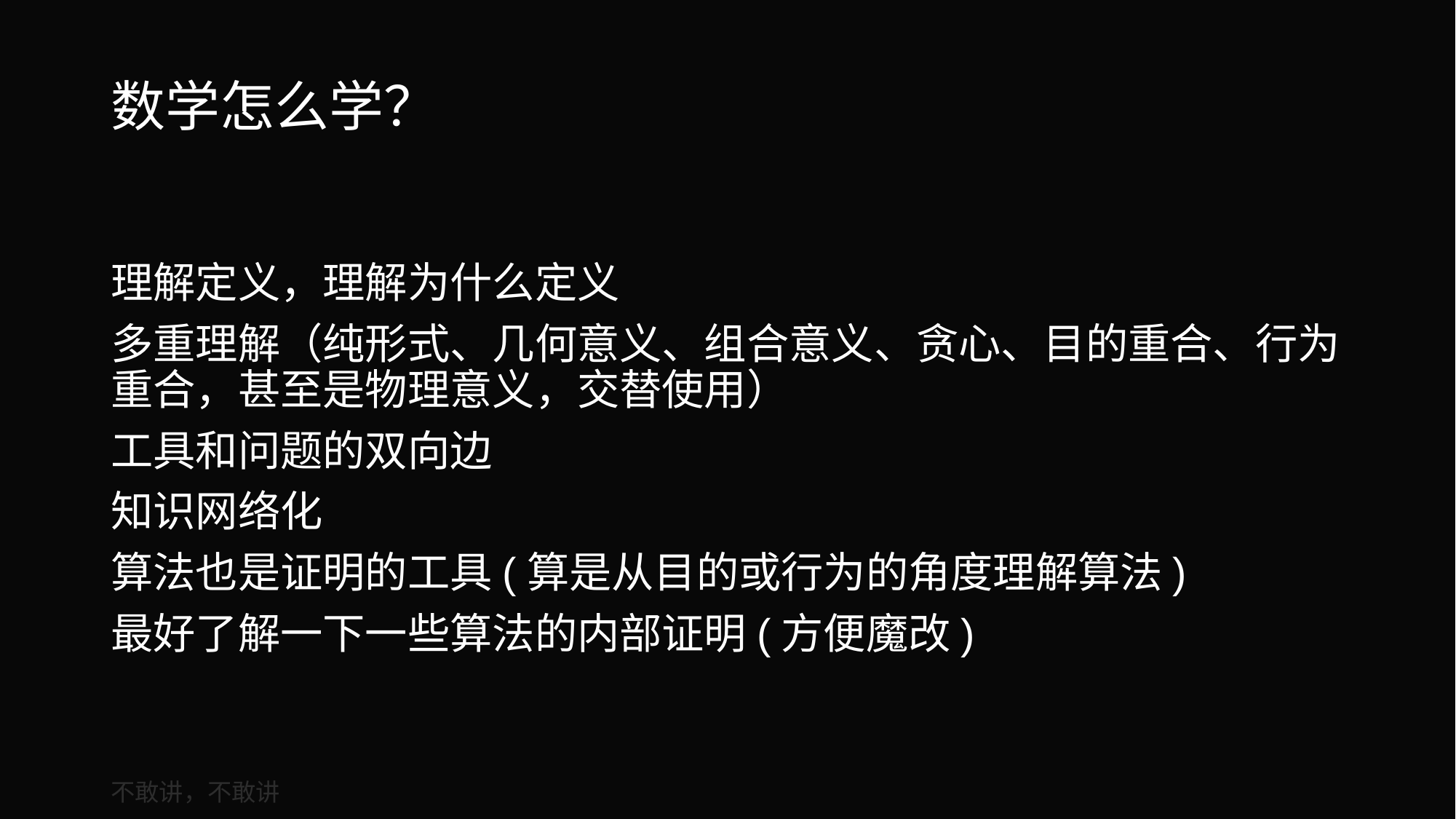

# 数学怎么学？
理解定义，理解为什么定义
多重理解（纯形式、几何意义、组合意义、贪心、目的重合、行为重合，甚至是物理意义，交替使用）
工具和问题的双向边
知识网络化
算法也是证明的工具(算是从目的或行为的角度理解算法)
最好了解一下一些算法的内部证明(方便魔改)
不敢讲，不敢讲